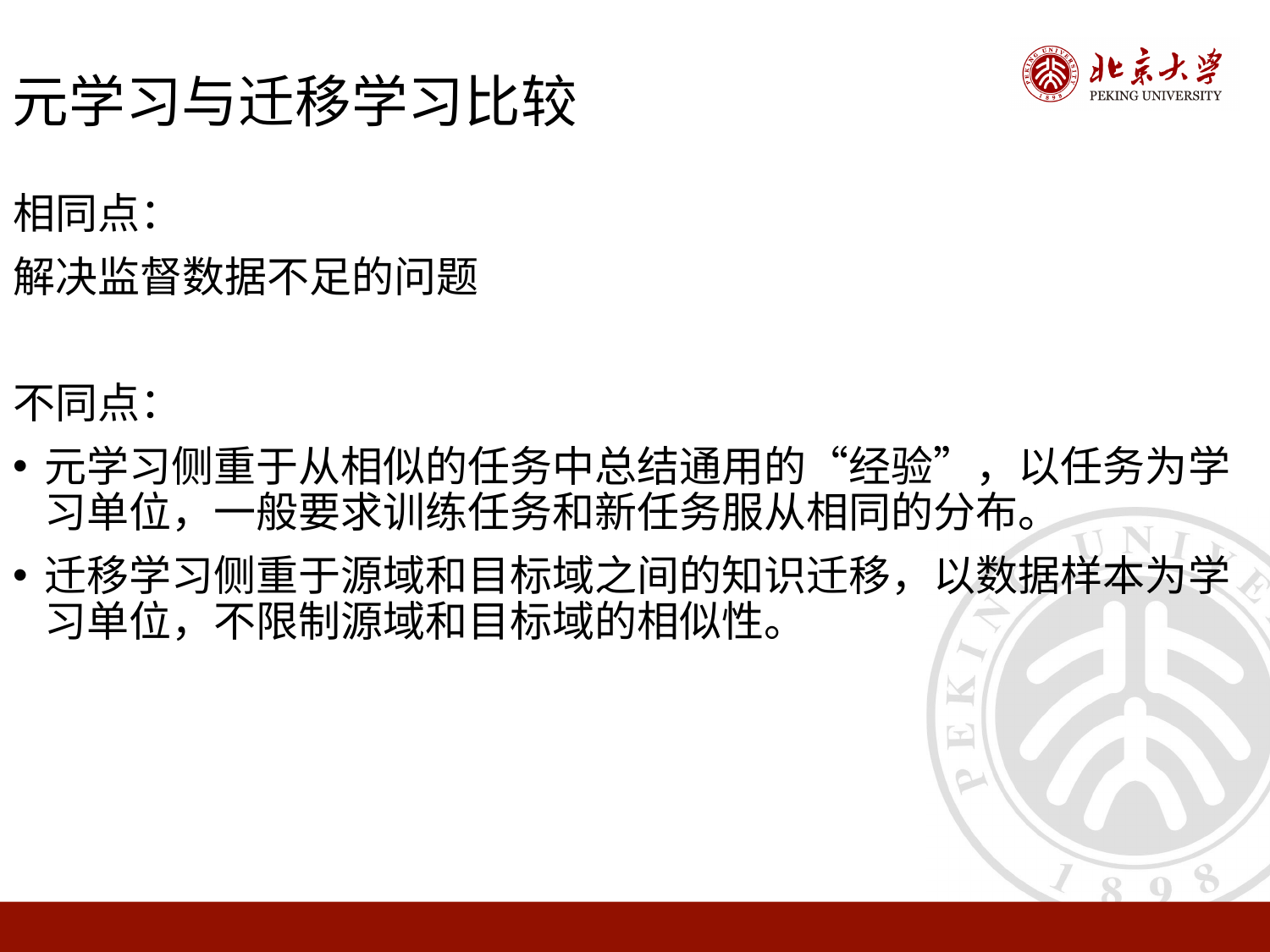

元学习与迁移学习比较
相同点：
解决监督数据不足的问题

不同点：
元学习侧重于从相似的任务中总结通用的“经验”，以任务为学习单位，一般要求训练任务和新任务服从相同的分布。
迁移学习侧重于源域和目标域之间的知识迁移，以数据样本为学习单位，不限制源域和目标域的相似性。